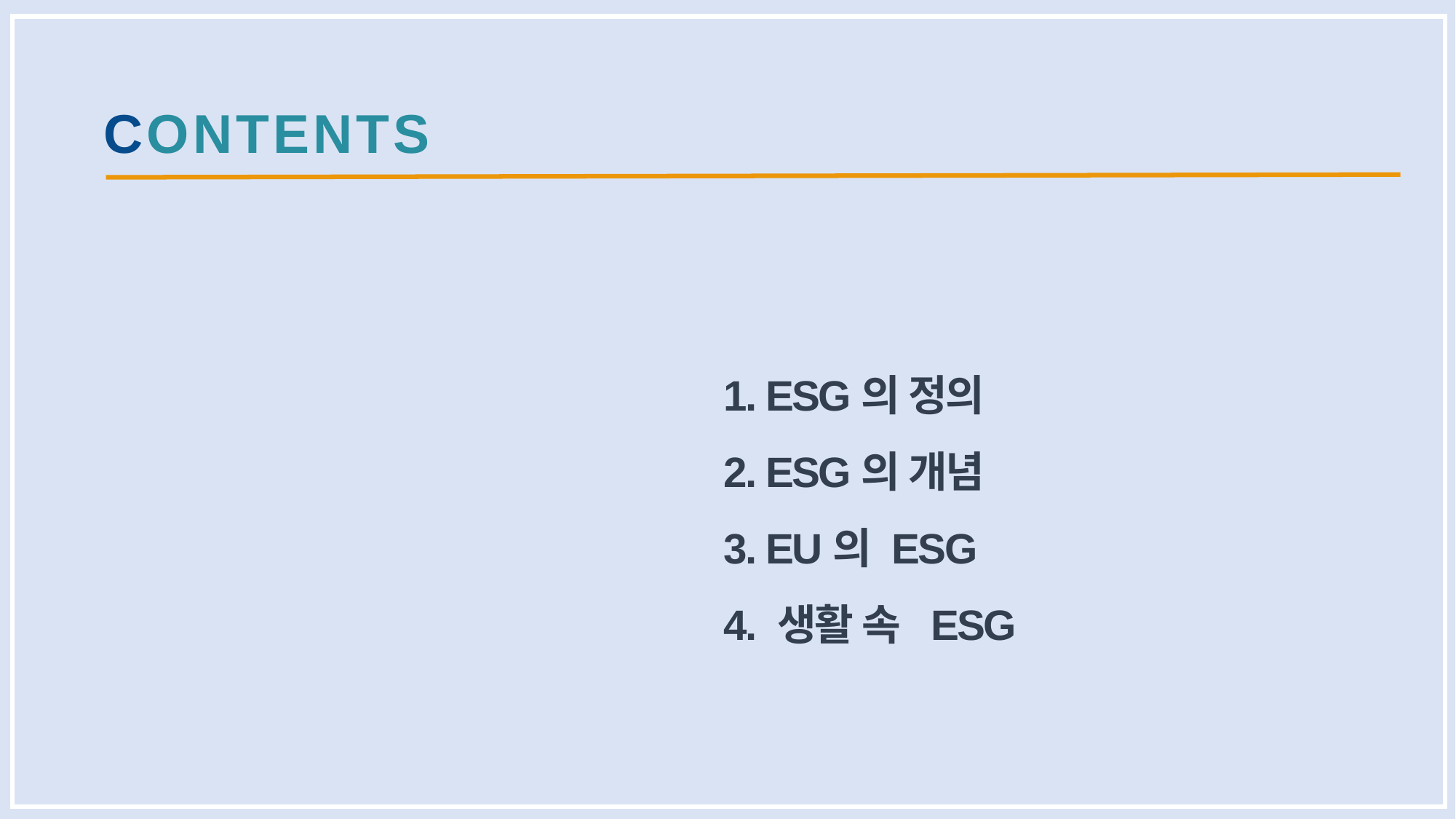

CONTENTS
1. ESG의 정의
2. ESG의 개념
3. EU의 ESG
4. 생활 속  ESG